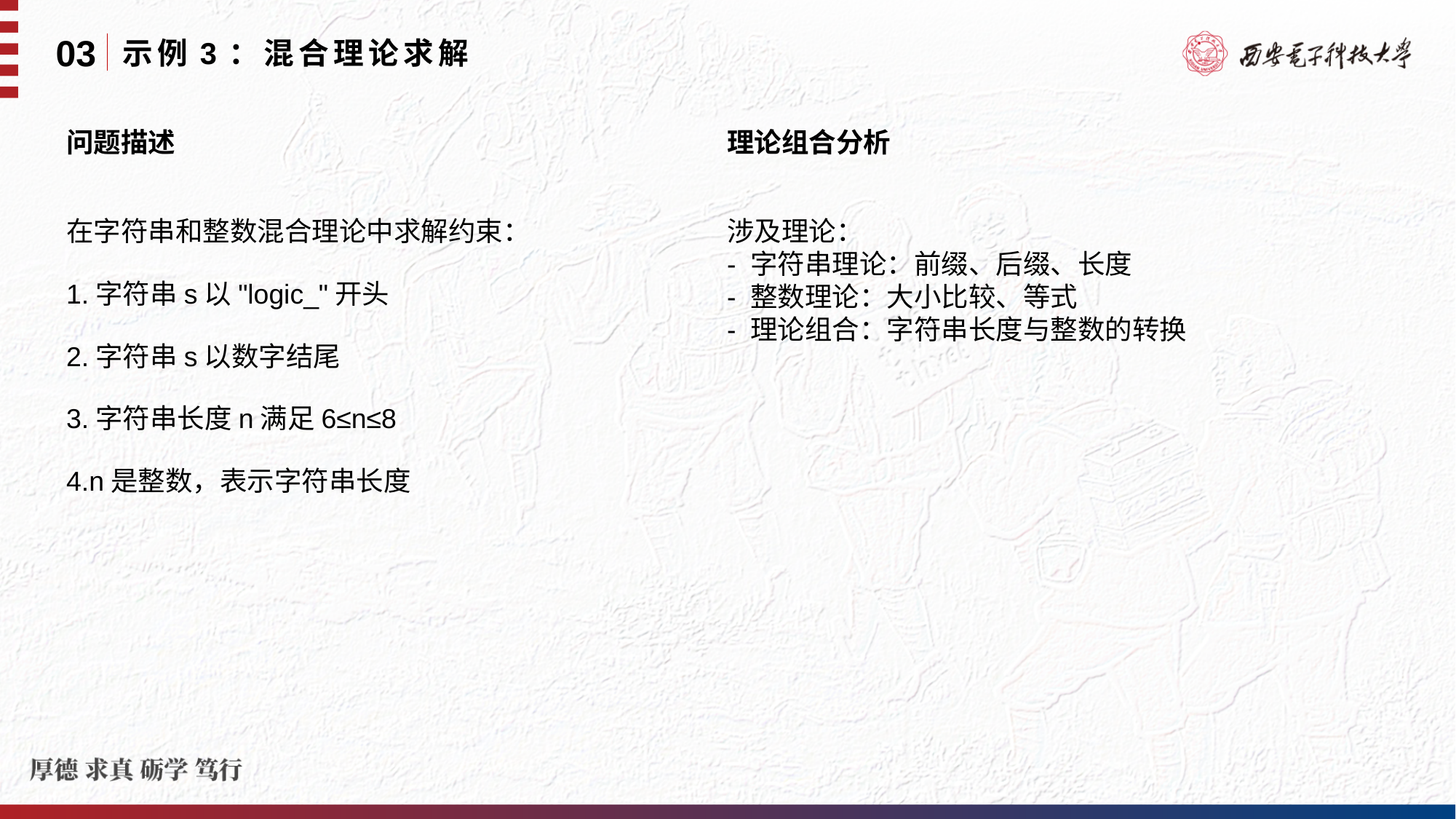

03
示例3：混合理论求解
问题描述
理论组合分析
在字符串和整数混合理论中求解约束：
1.字符串s以"logic_"开头
2.字符串s以数字结尾
3.字符串长度n满足6≤n≤8
4.n是整数，表示字符串长度
涉及理论：
- 字符串理论：前缀、后缀、长度
- 整数理论：大小比较、等式
- 理论组合：字符串长度与整数的转换